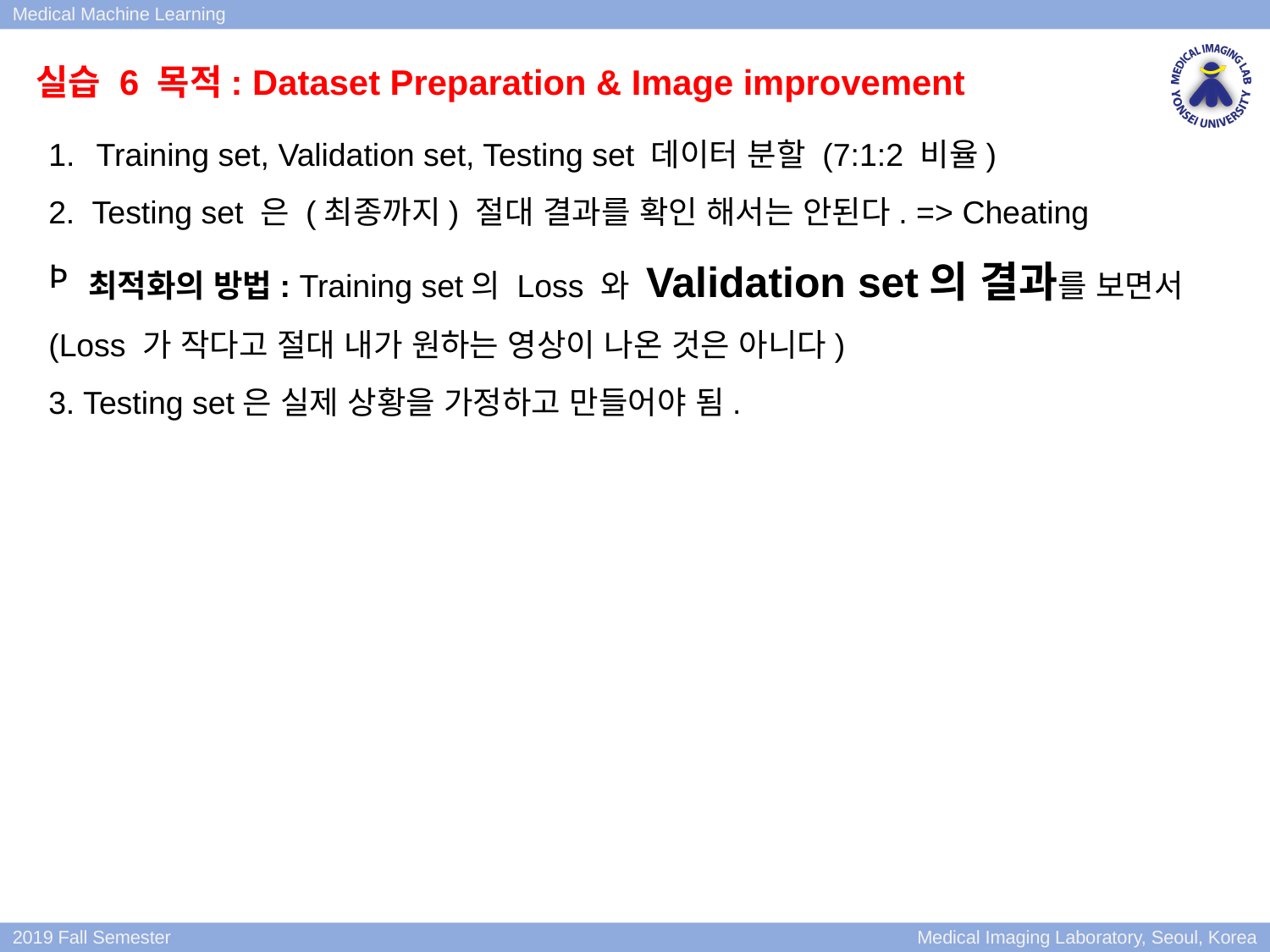

실습 6 목적: Dataset Preparation & Image improvement
Training set, Validation set, Testing set 데이터 분할 (7:1:2 비율)
2.  Testing set 은 (최종까지) 절대 결과를 확인 해서는 안된다. => Cheating
최적화의 방법: Training set의 Loss 와 Validation set의 결과를 보면서
(Loss 가 작다고 절대 내가 원하는 영상이 나온 것은 아니다)
3. Testing set은 실제 상황을 가정하고 만들어야 됨.